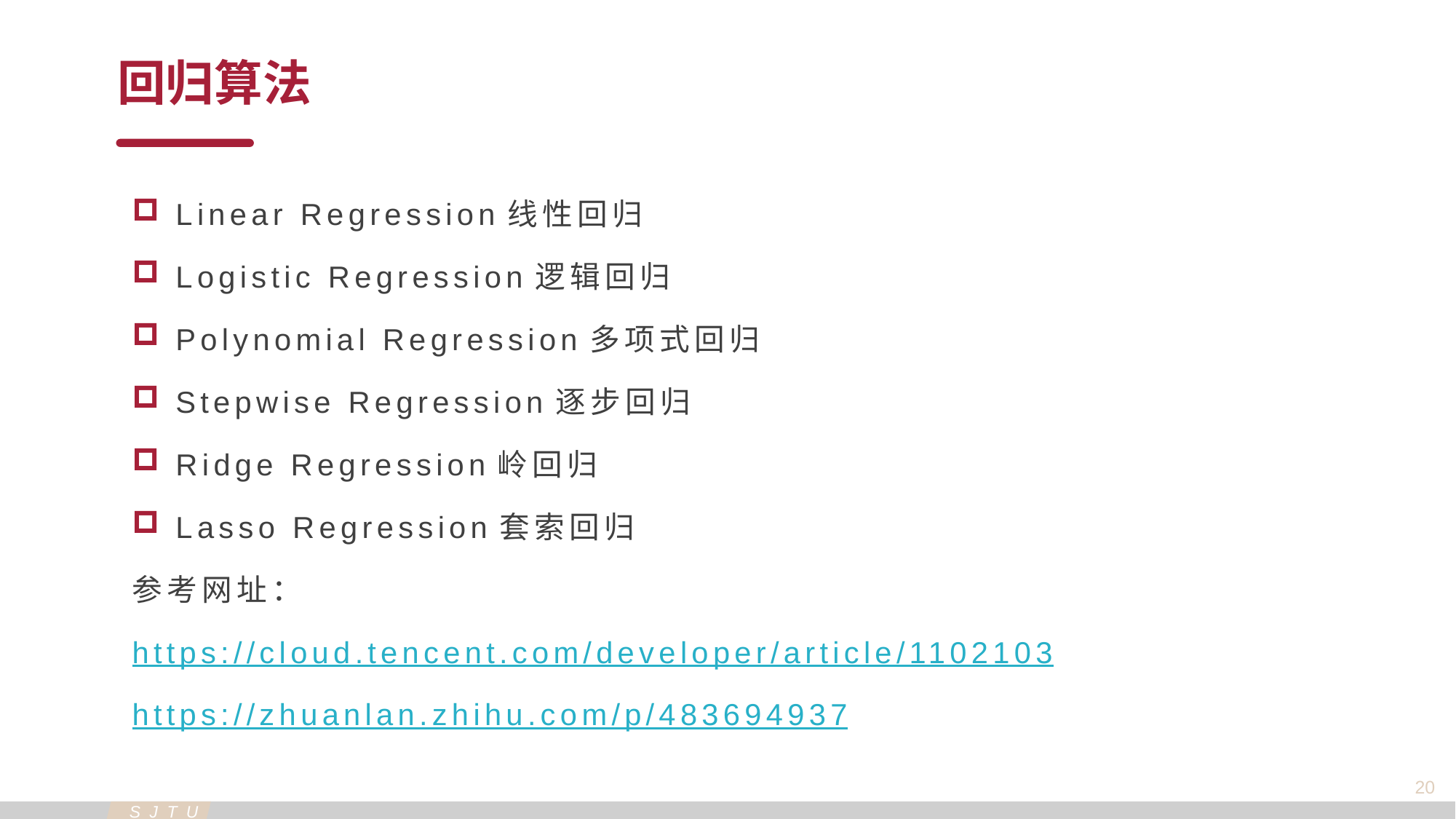

回归算法
Linear Regression线性回归
Logistic Regression逻辑回归
Polynomial Regression多项式回归
Stepwise Regression逐步回归
Ridge Regression岭回归
Lasso Regression套索回归
参考网址：
https://cloud.tencent.com/developer/article/1102103
https://zhuanlan.zhihu.com/p/483694937
20